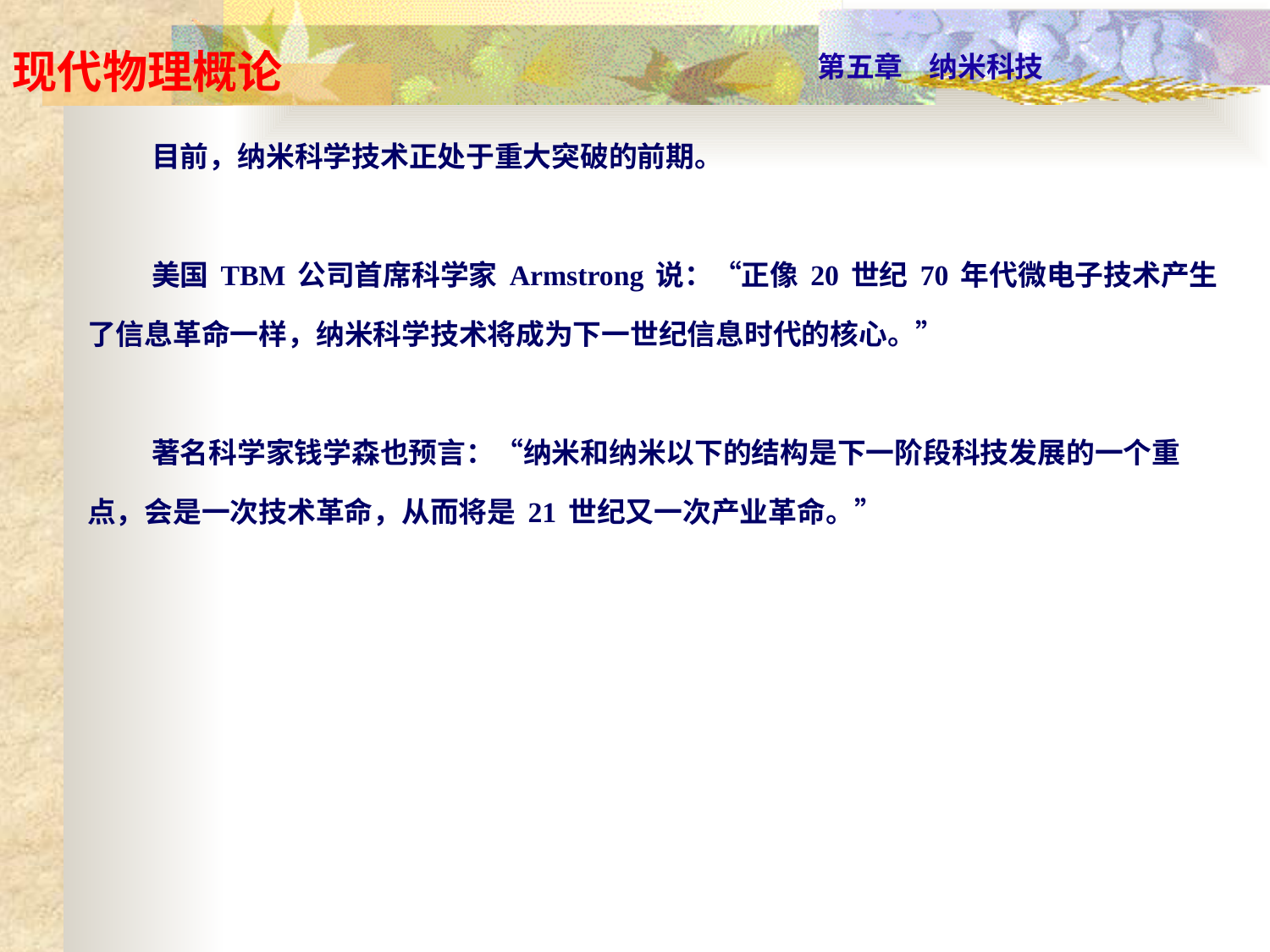

目前，纳米科学技术正处于重大突破的前期。

        美国TBM公司首席科学家Armstrong说：“正像20世纪70年代微电子技术产生了信息革命一样，纳米科学技术将成为下一世纪信息时代的核心。”

        著名科学家钱学森也预言：“纳米和纳米以下的结构是下一阶段科技发展的一个重点，会是一次技术革命，从而将是21世纪又一次产业革命。”